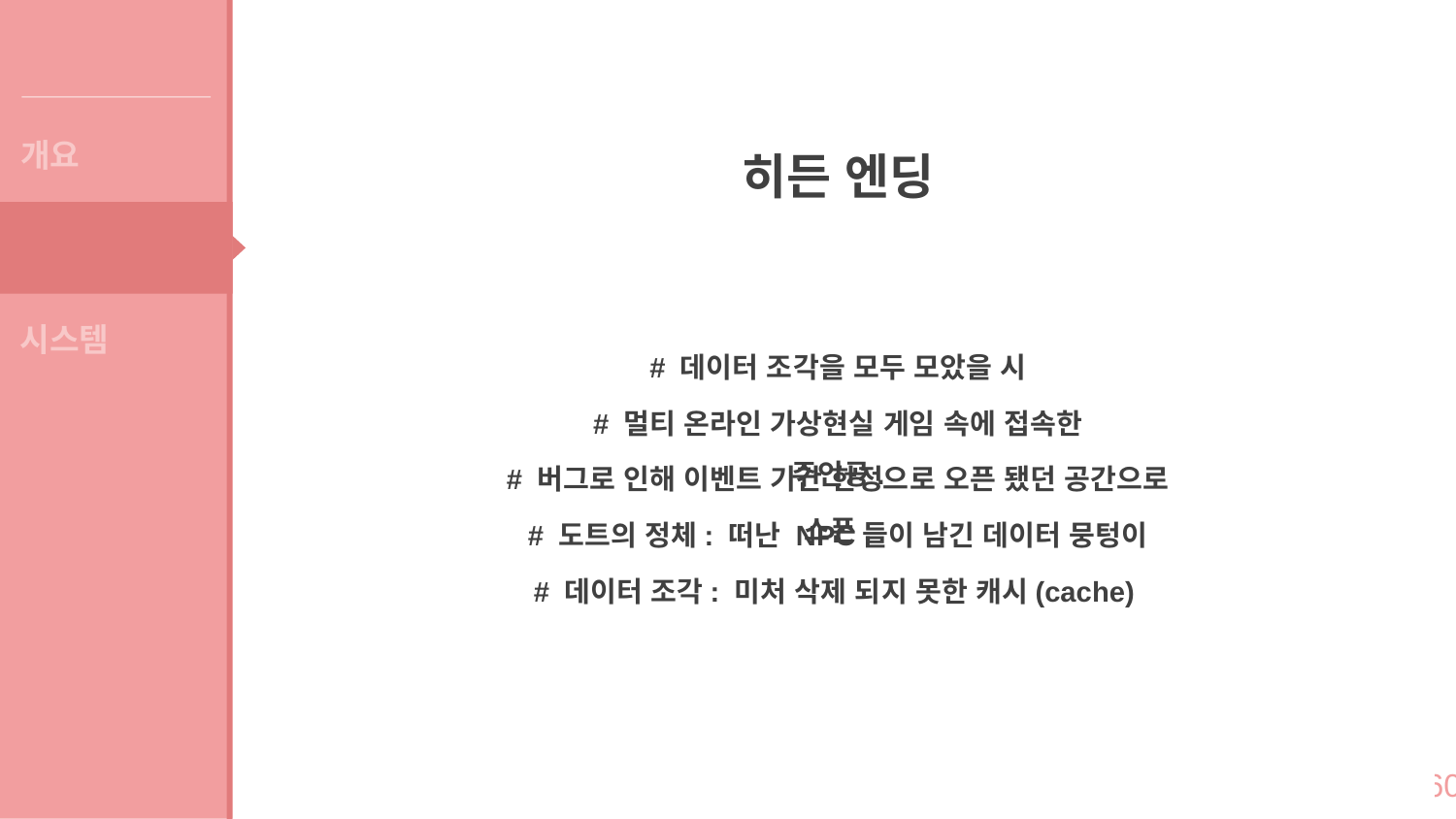

게임 소개

개요
히든 엔딩

컨셉

시스템
# 데이터 조각을 모두 모았을 시
# 멀티 온라인 가상현실 게임 속에 접속한 주인공.

# 버그로 인해 이벤트 기간 한정으로 오픈 됐던 공간으로 스폰.

# 도트의 정체: 떠난 NPC들이 남긴 데이터 뭉텅이
# 데이터 조각: 미처 삭제 되지 못한 캐시(cache)